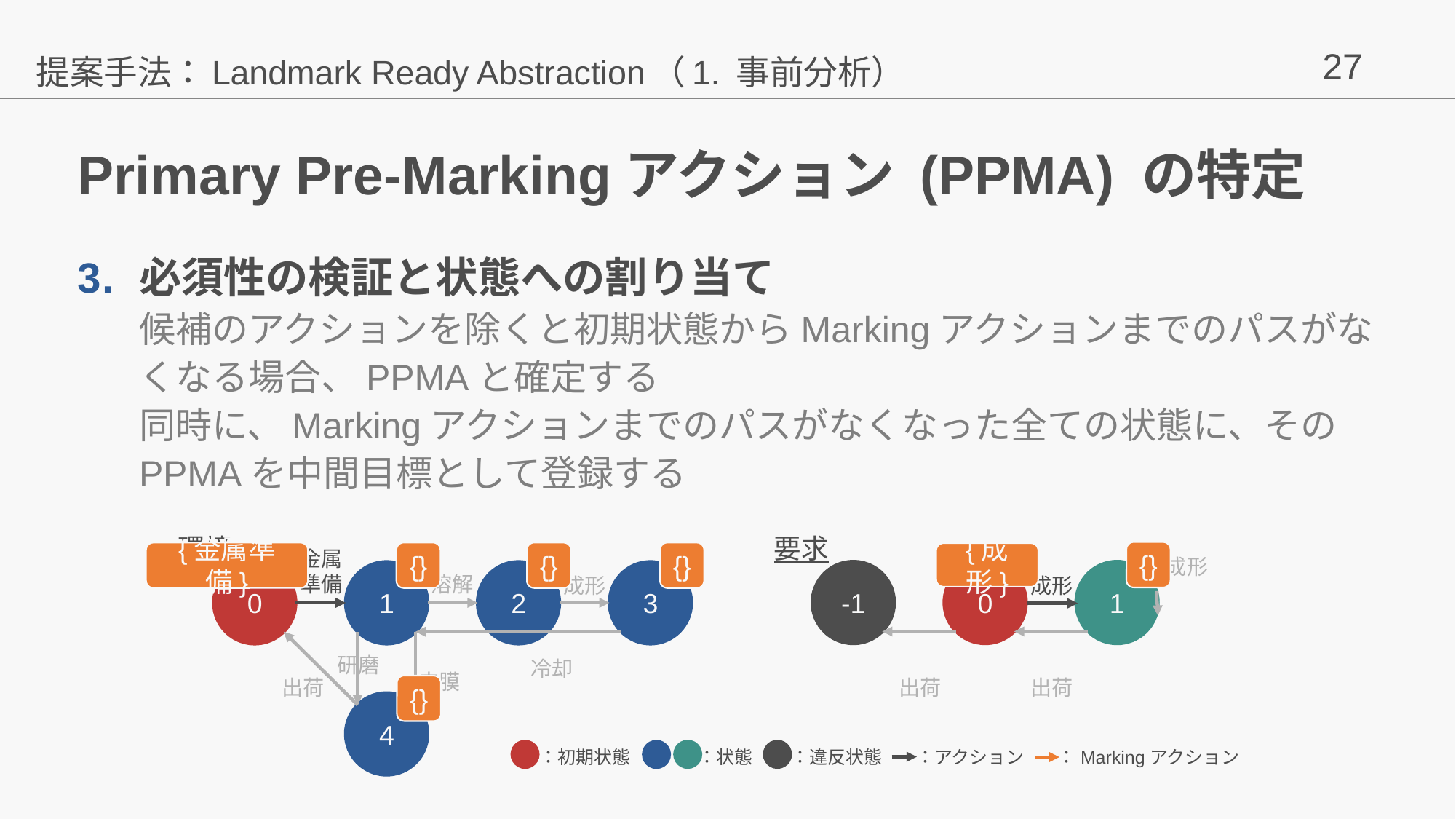

提案手法：Landmark Ready Abstraction（1. 事前分析）
# Primary Pre-Markingアクション (PPMA) の特定
必須性の検証と状態への割り当て
候補のアクションを除くと初期状態からMarkingアクションまでのパスがなくなる場合、PPMAと確定する
同時に、Markingアクションまでのパスがなくなった全ての状態に、そのPPMAを中間目標として登録する
環境
要求
金属
準備
成形
-1
0
1
0
1
2
3
溶解
成形
成形
研磨
冷却
皮膜
出荷
出荷
出荷
4
：初期状態
：状態
：違反状態
：アクション
：Markingアクション

{}
{}
{}
{}
{金属準備}
{成形}
{}